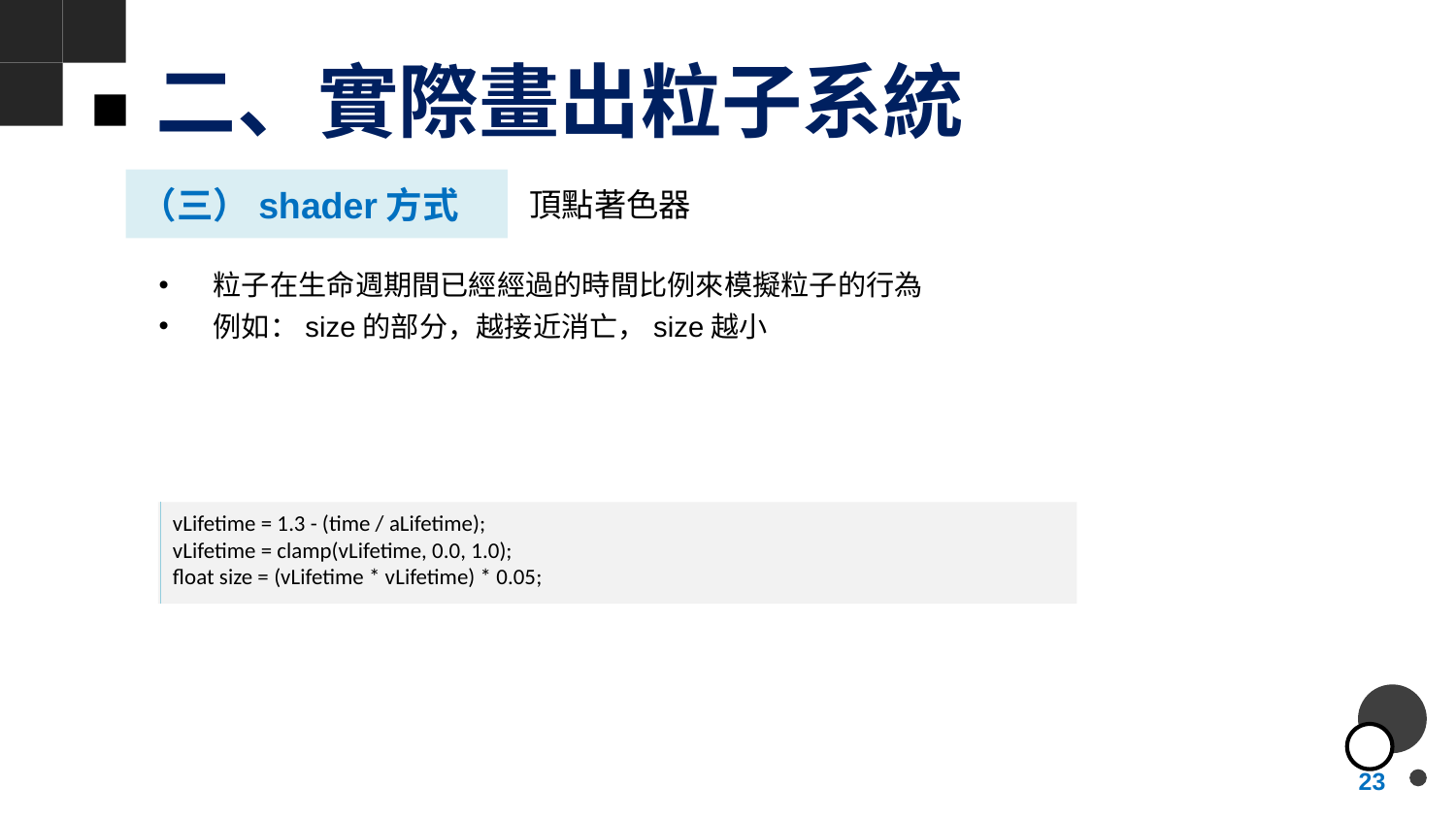

# 二、實際畫出粒子系統
（三）shader方式
頂點著色器
粒子在生命週期間已經經過的時間比例來模擬粒子的行為
例如：size的部分，越接近消亡，size越小
vLifetime = 1.3 - (time / aLifetime);
vLifetime = clamp(vLifetime, 0.0, 1.0);
float size = (vLifetime * vLifetime) * 0.05;

23